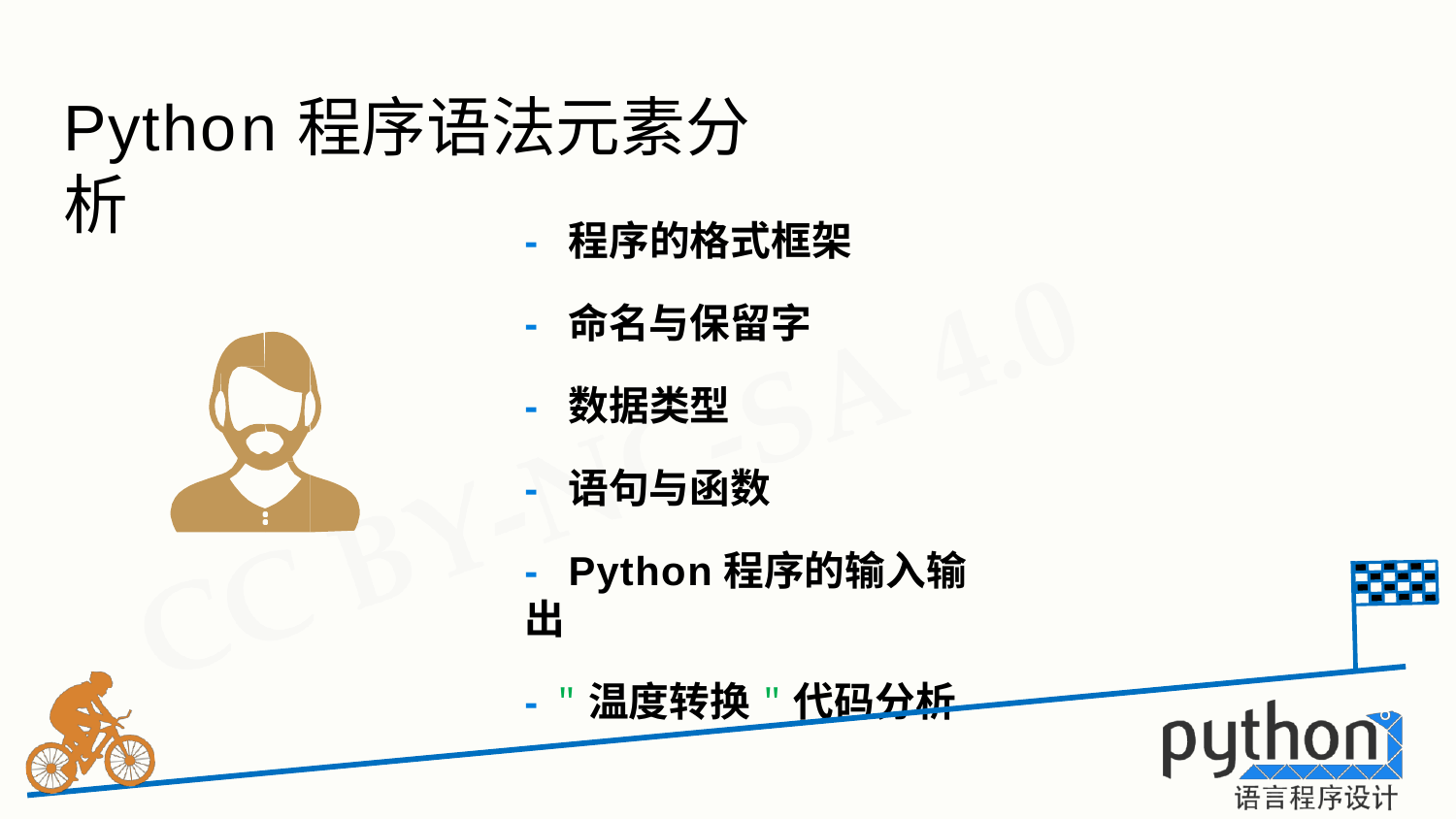

# Python程序语法元素分析
-	程序的格式框架
-	命名与保留字
-	数据类型
-	语句与函数
-	Python程序的输入输出
- "温度转换"代码分析